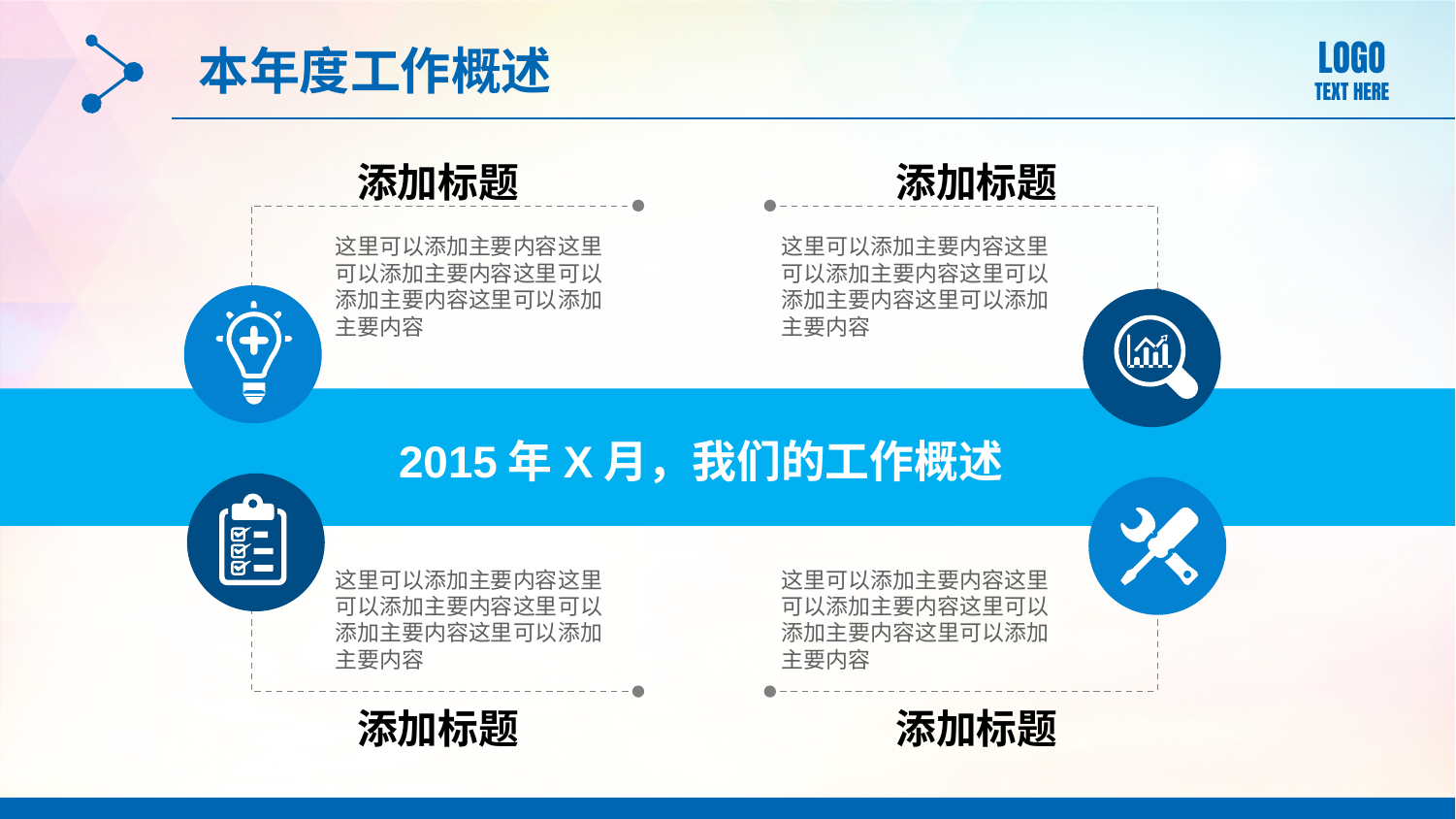

LOGO
TEXT HERE
本年度工作概述
添加标题
添加标题

这里可以添加主要内容这里可以添加主要内容这里可以添加主要内容这里可以添加主要内容
这里可以添加主要内容这里可以添加主要内容这里可以添加主要内容这里可以添加主要内容

2015年X月，我们的工作概述

这里可以添加主要内容这里可以添加主要内容这里可以添加主要内容这里可以添加主要内容
这里可以添加主要内容这里可以添加主要内容这里可以添加主要内容这里可以添加主要内容

添加标题
添加标题